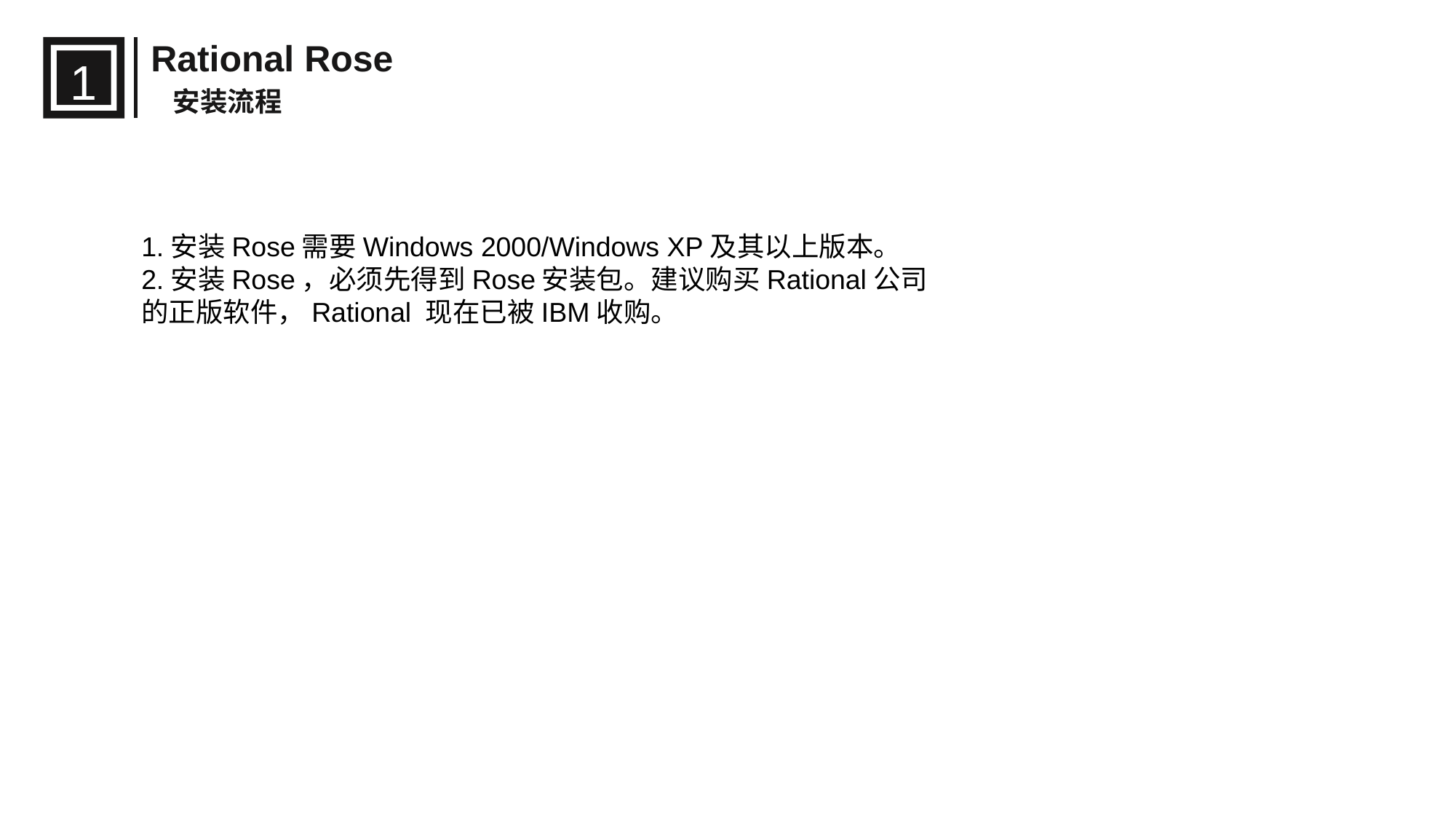

Rational Rose

1
 安装流程
1.安装Rose需要Windows 2000/Windows XP及其以上版本。
2.安装Rose，必须先得到Rose安装包。建议购买Rational公司的正版软件，Rational 现在已被IBM收购。